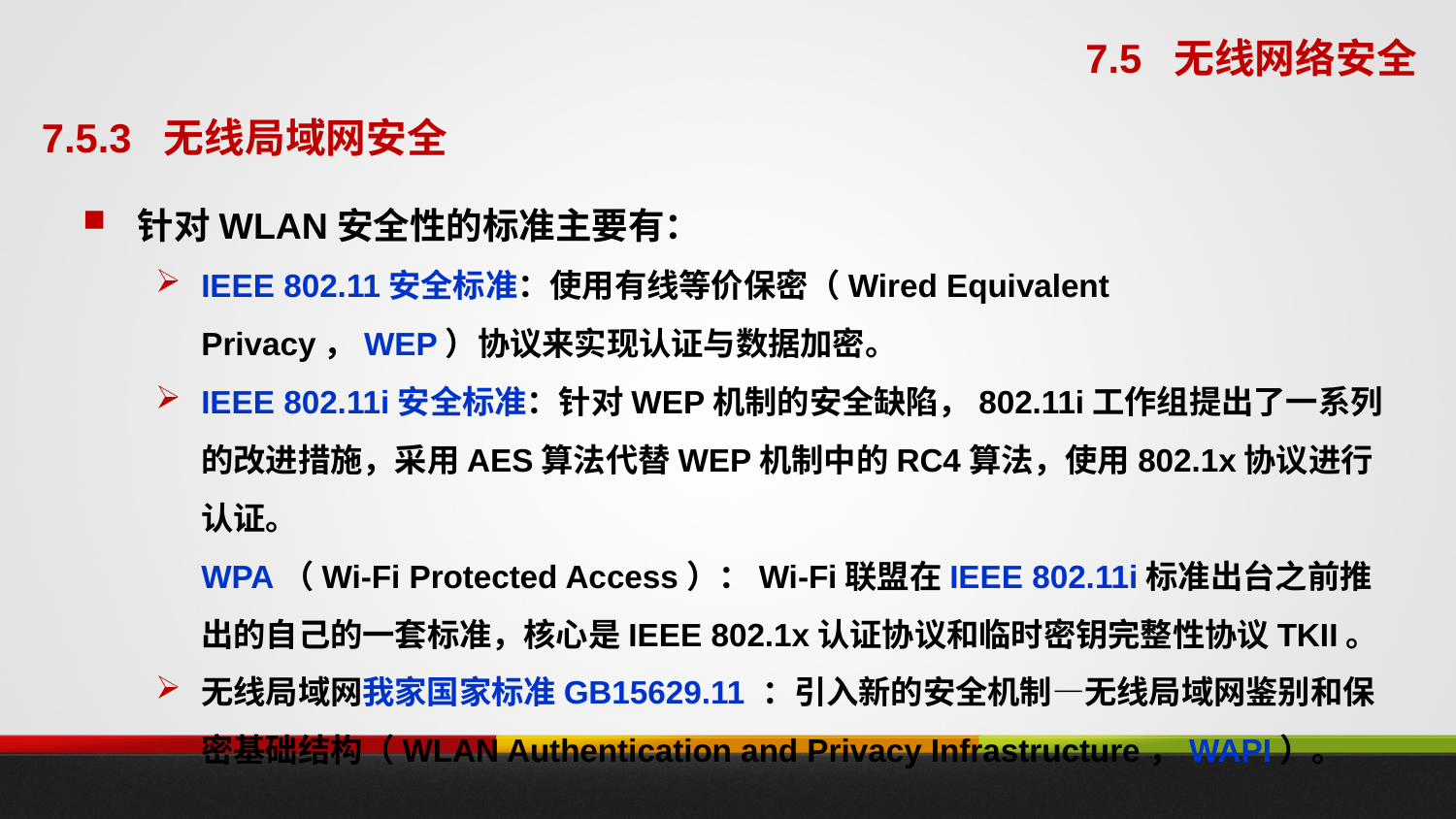

7.5  无线网络安全
7.5.3  无线局域网安全
针对WLAN安全性的标准主要有：
IEEE 802.11安全标准：使用有线等价保密（Wired Equivalent Privacy，WEP）协议来实现认证与数据加密。
IEEE 802.11i安全标准：针对WEP机制的安全缺陷，802.11i工作组提出了一系列的改进措施，采用AES算法代替WEP机制中的RC4算法，使用802.1x协议进行认证。
	WPA（Wi-Fi Protected Access）：Wi-Fi联盟在IEEE 802.11i标准出台之前推出的自己的一套标准，核心是IEEE 802.1x认证协议和临时密钥完整性协议TKII。
无线局域网我家国家标准GB15629.11 ：引入新的安全机制—无线局域网鉴别和保密基础结构（WLAN Authentication and Privacy Infrastructure，WAPI）。